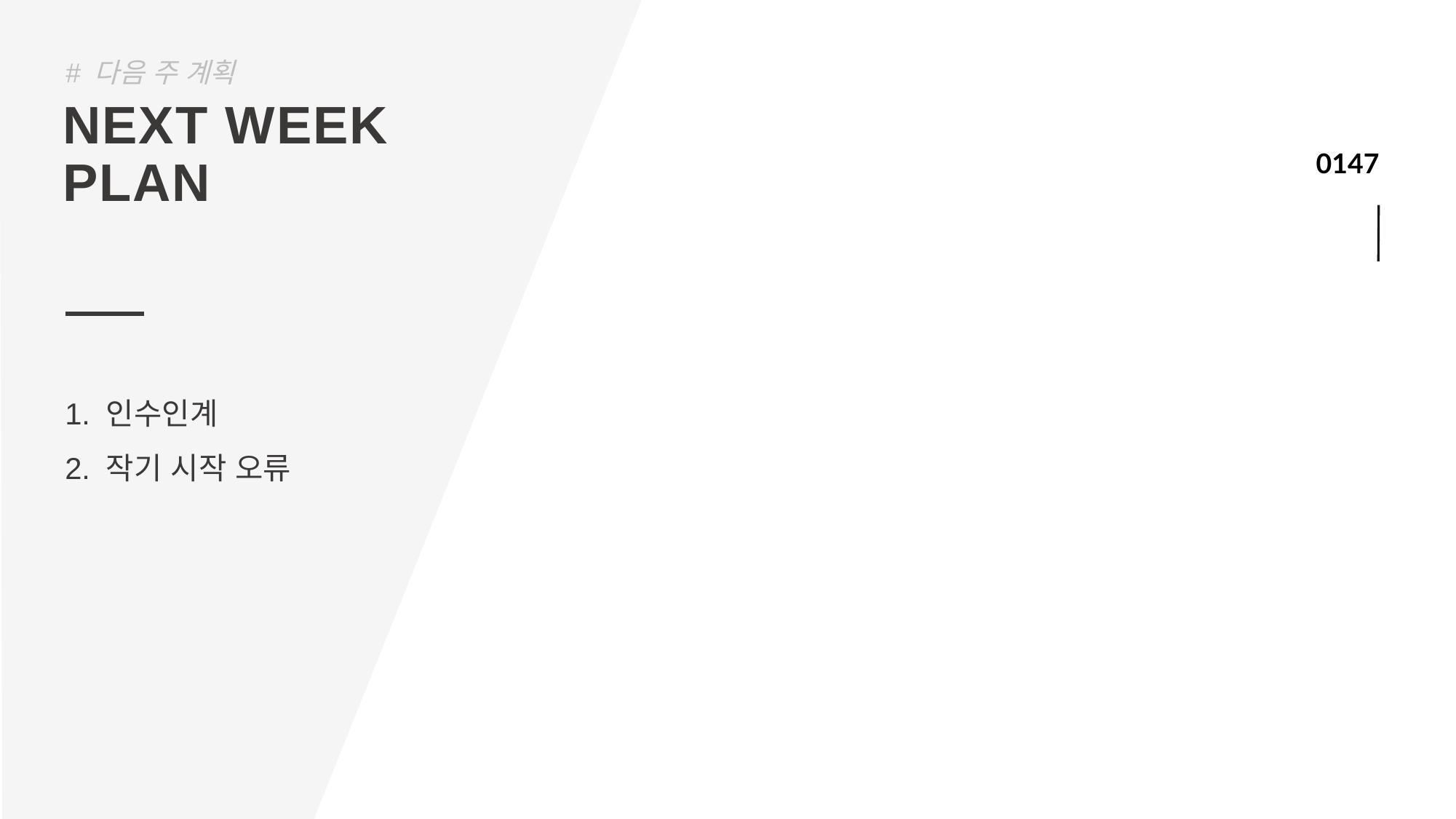

# 다음 주 계획
NEXT WEEK
PLAN
인수인계
작기 시작 오류